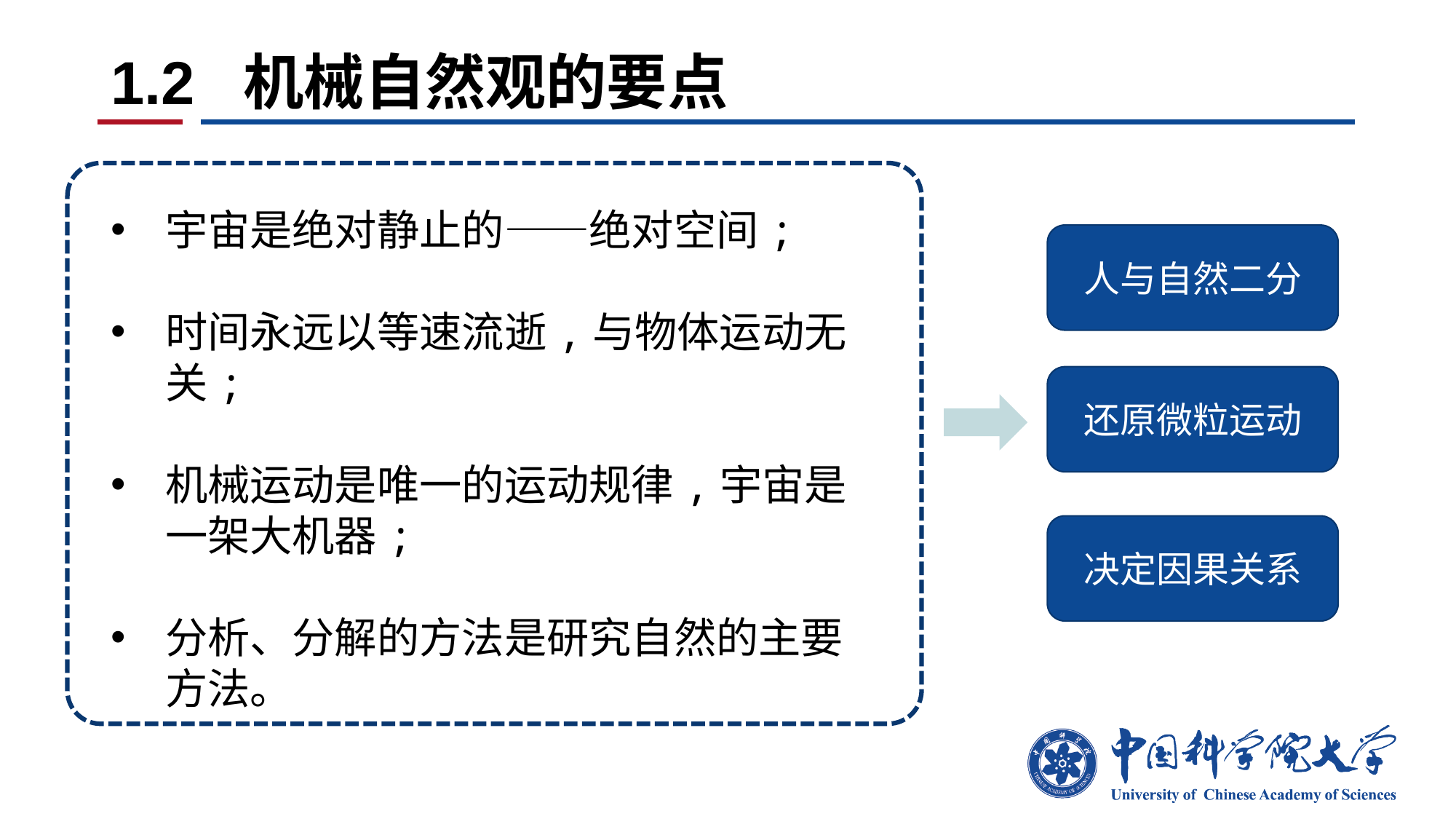

# 1.2  机械自然观的要点

宇宙是绝对静止的——绝对空间;

时间永远以等速流逝,与物体运动无关;

机械运动是唯一的运动规律,宇宙是一架大机器;

分析、分解的方法是研究自然的主要方法。

人与自然二分
还原微粒运动

决定因果关系